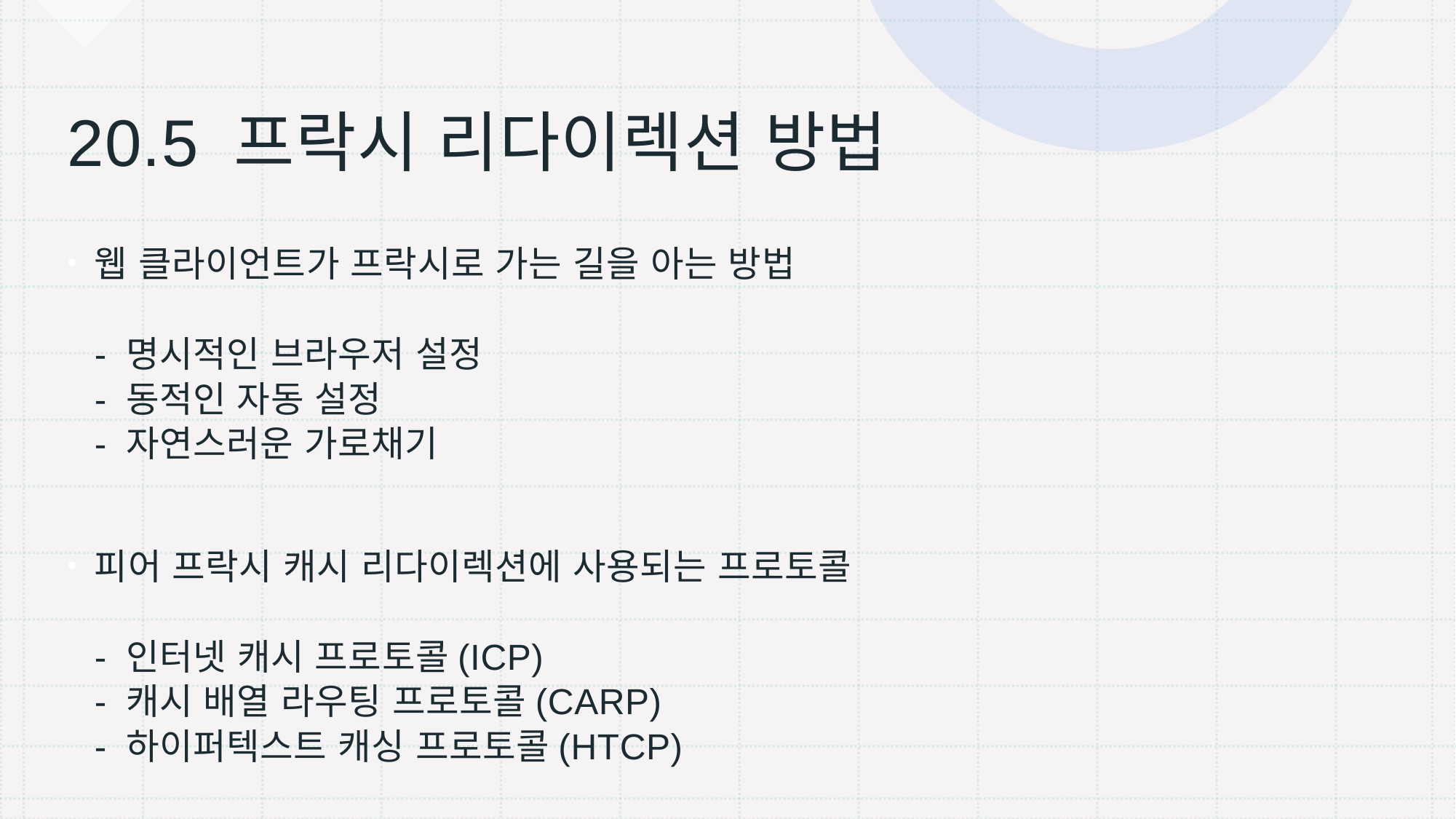

# 20.5 프락시 리다이렉션 방법
웹 클라이언트가 프락시로 가는 길을 아는 방법
- 명시적인 브라우저 설정
- 동적인 자동 설정
- 자연스러운 가로채기

피어 프락시 캐시 리다이렉션에 사용되는 프로토콜
- 인터넷 캐시 프로토콜(ICP)
- 캐시 배열 라우팅 프로토콜(CARP)
- 하이퍼텍스트 캐싱 프로토콜(HTCP)